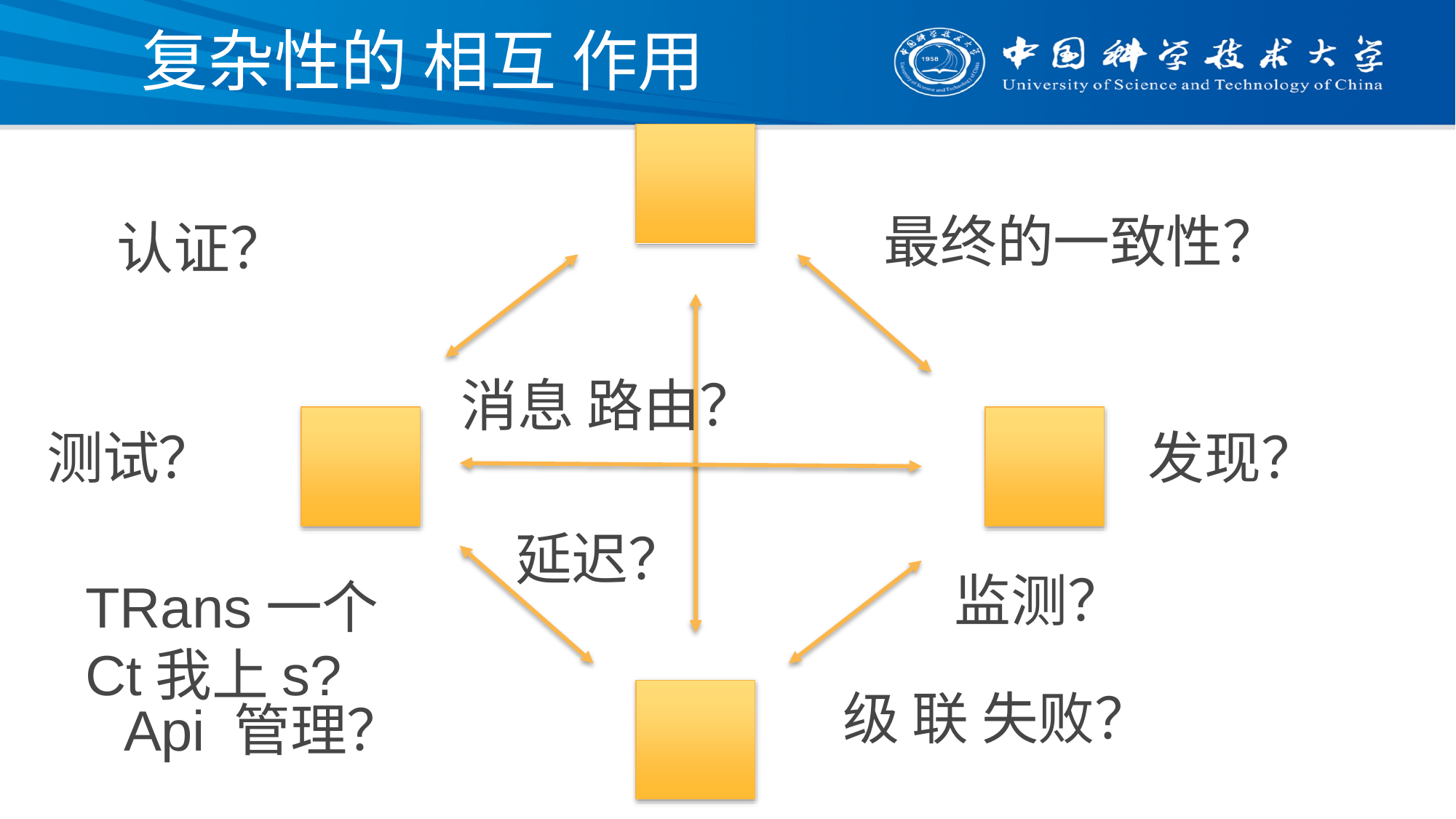

# 复杂性的 相互 作用

最终的一致性？
认证？

消息 路由？

测试？
发现？

延迟？

监测？
TRans一个Ct我上s?

级 联 失败？
Api 管理？